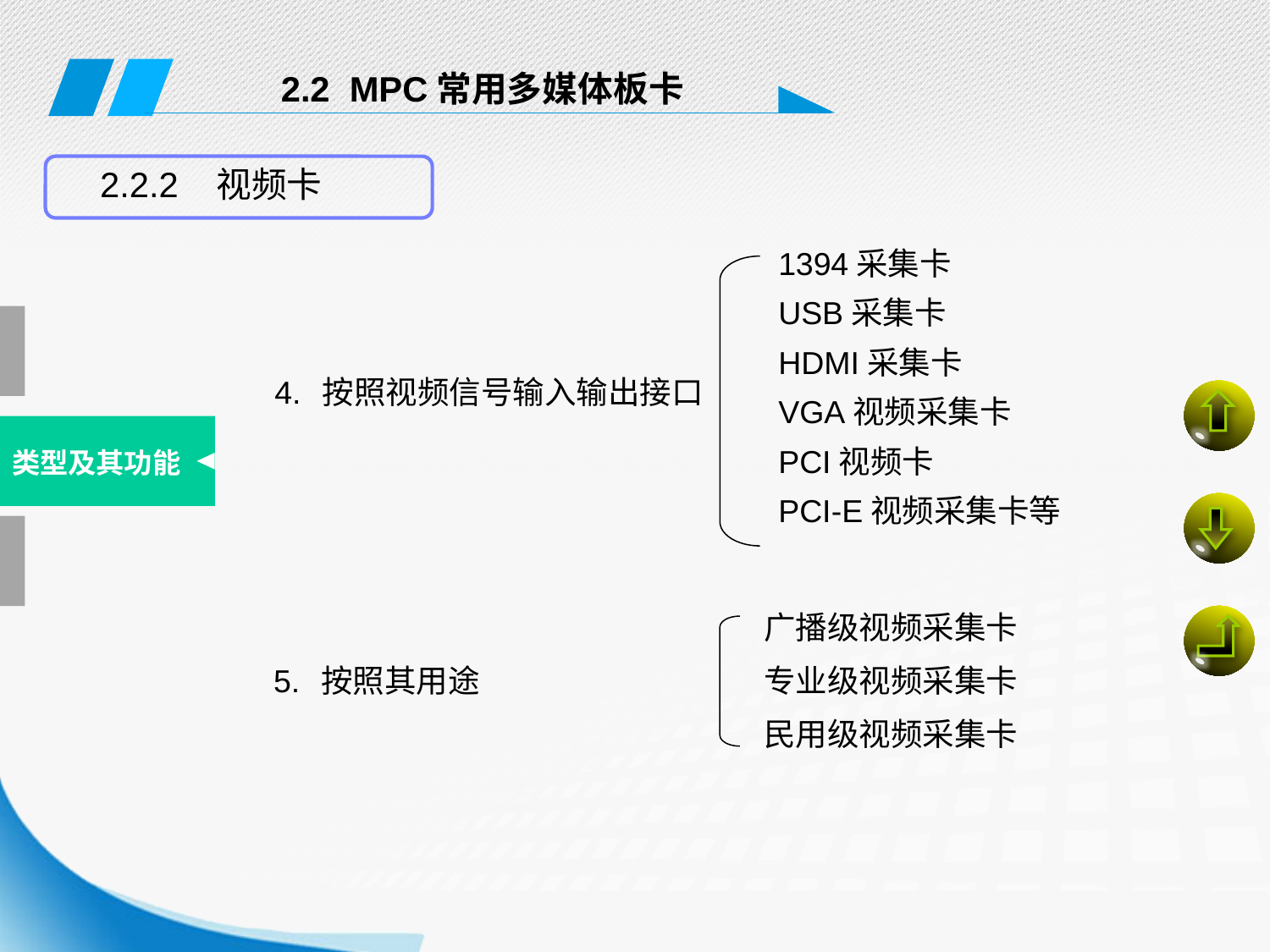

2.2  MPC常用多媒体板卡

2.2.2   视频卡
1394采集卡
USB采集卡
HDMI采集卡
VGA视频采集卡
PCI视频卡
PCI-E视频采集卡等

按照视频信号输入输出接口

类型及其功能

广播级视频采集卡
专业级视频采集卡
民用级视频采集卡

按照其用途